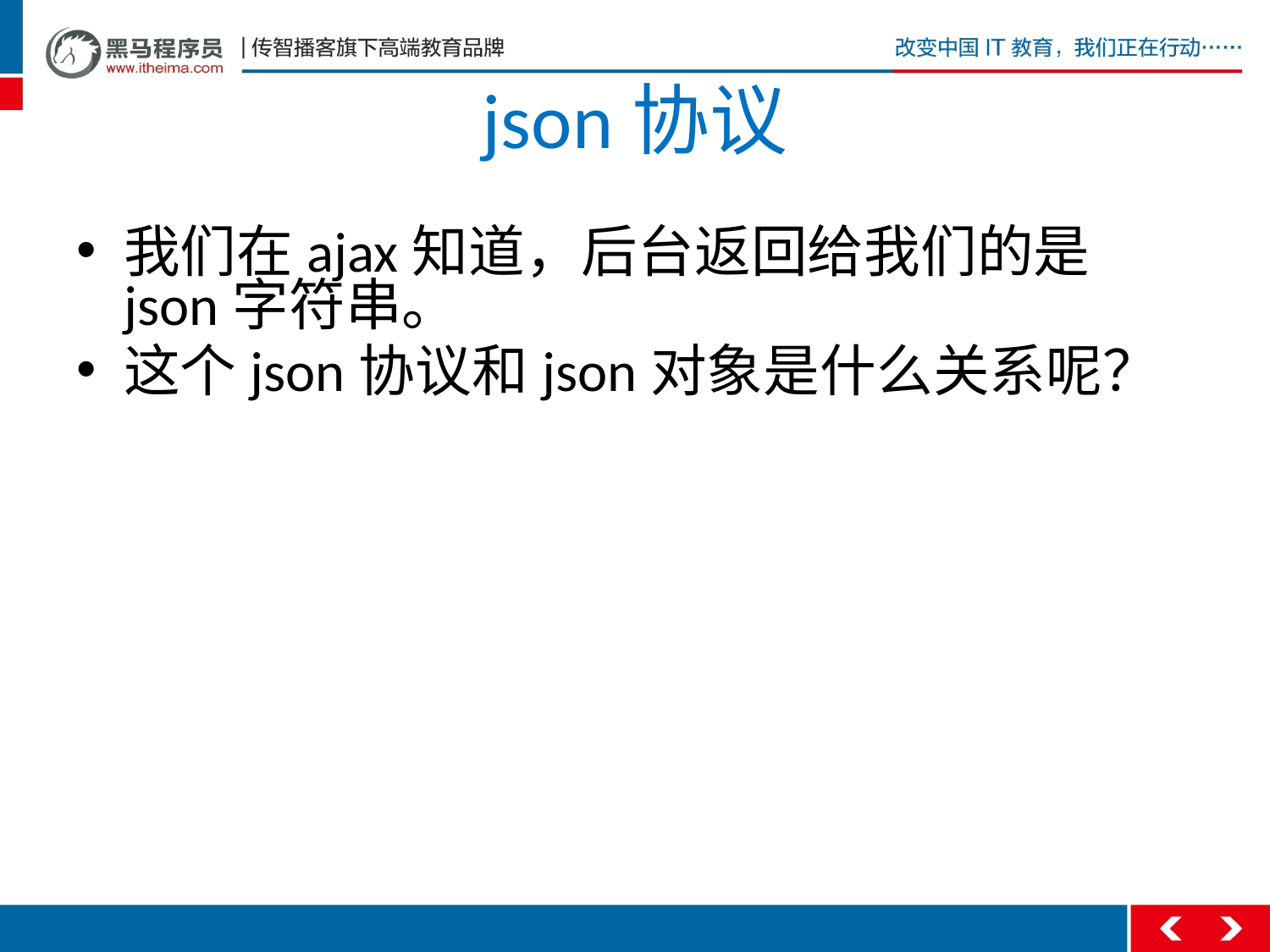

# json协议
我们在ajax知道，后台返回给我们的是json字符串。
这个json协议和json对象是什么关系呢？